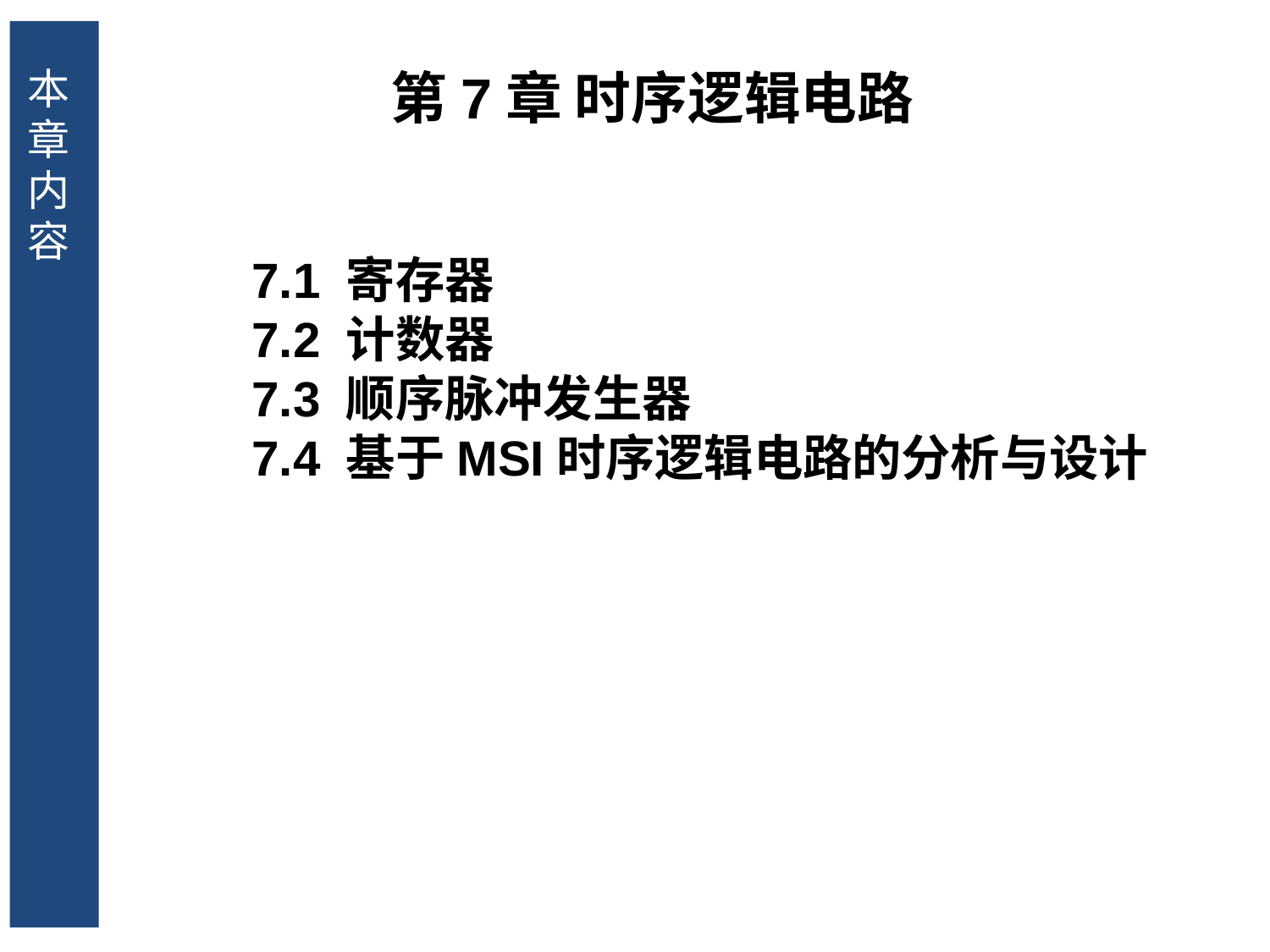

本章内容
第7章 时序逻辑电路

7.1 寄存器
7.2 计数器
7.3 顺序脉冲发生器
7.4 基于MSI时序逻辑电路的分析与设计